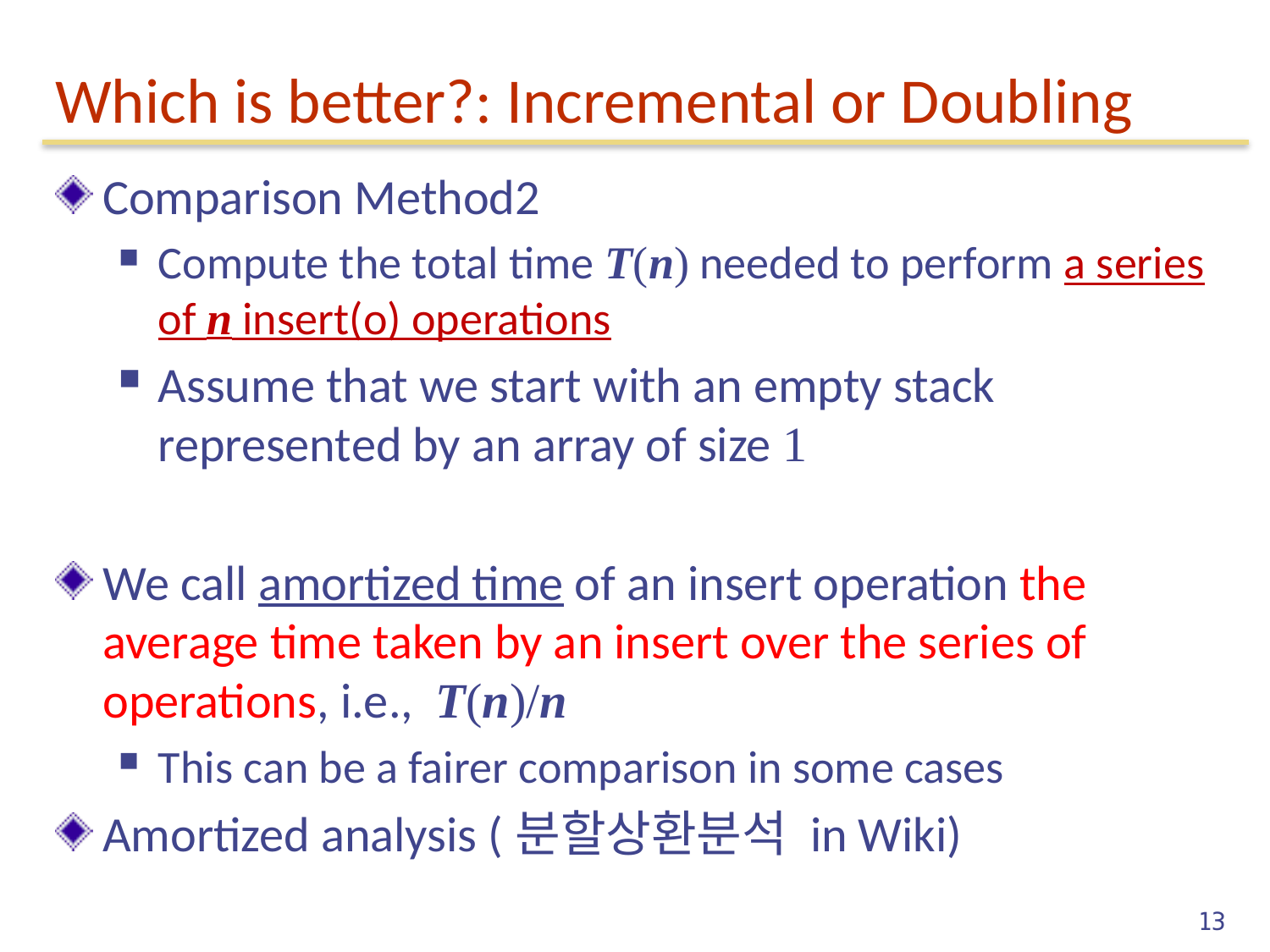

# Which is better?: Incremental or Doubling
Comparison Method2
Compute the total time T(n) needed to perform a series of n insert(o) operations
Assume that we start with an empty stack represented by an array of size 1

We call amortized time of an insert operation the average time taken by an insert over the series of operations, i.e.,  T(n)/n
This can be a fairer comparison in some cases
Amortized analysis (분할상환분석 in Wiki)
13